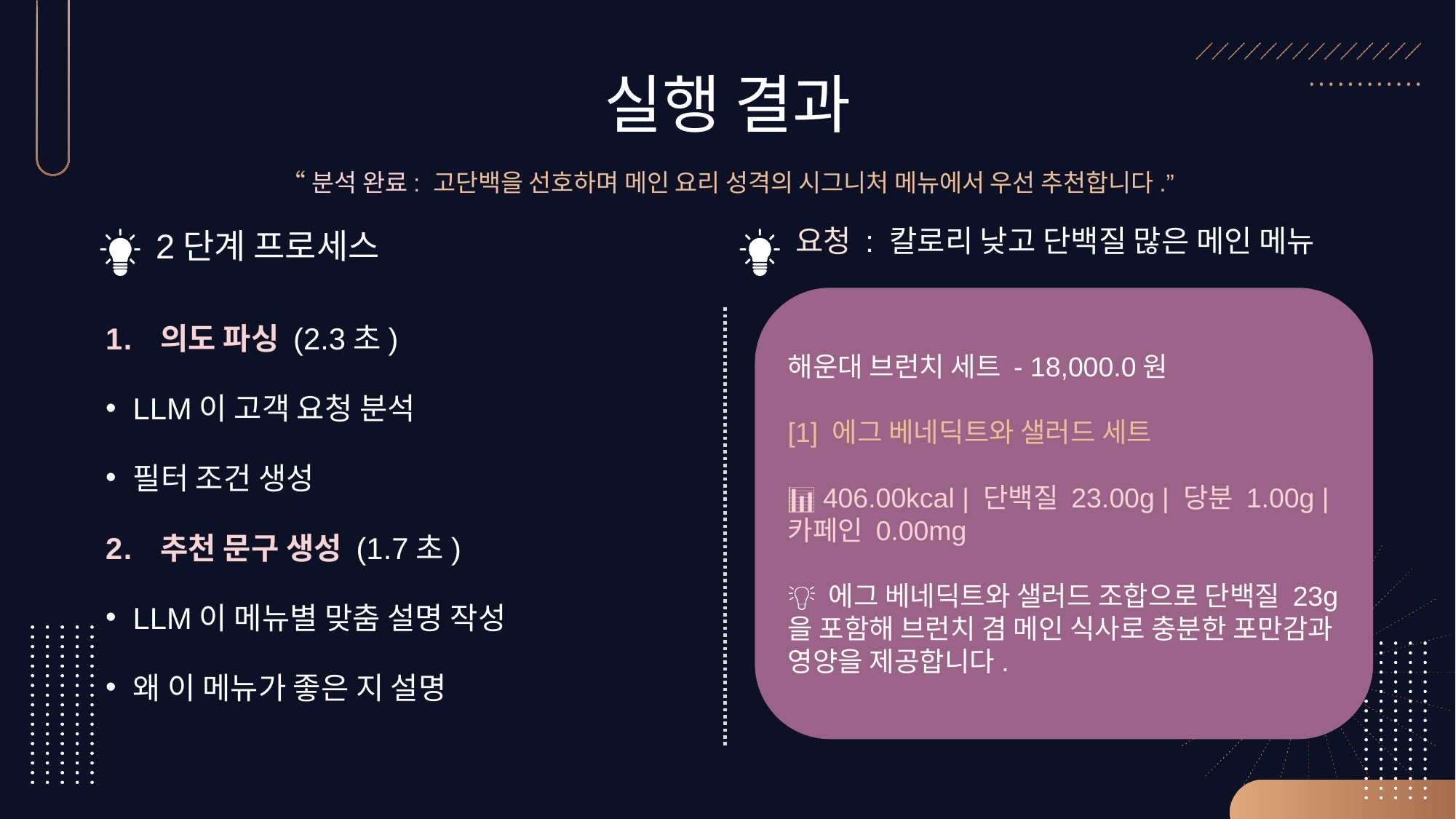

# 실행 결과
“분석 완료: 고단백을 선호하며 메인 요리 성격의 시그니처 메뉴에서 우선 추천합니다.”
요청 : 칼로리 낮고 단백질 많은 메인 메뉴
2단계 프로세스

해운대 브런치 세트 - 18,000.0원

[1] 에그 베네딕트와 샐러드 세트

📊 406.00kcal | 단백질 23.00g | 당분 1.00g |
카페인 0.00mg

💡 에그 베네딕트와 샐러드 조합으로 단백질 23g을 포함해 브런치 겸 메인 식사로 충분한 포만감과 영양을 제공합니다.
의도 파싱 (2.3초)
LLM이 고객 요청 분석
필터 조건 생성
추천 문구 생성 (1.7초)
LLM이 메뉴별 맞춤 설명 작성
왜 이 메뉴가 좋은 지 설명